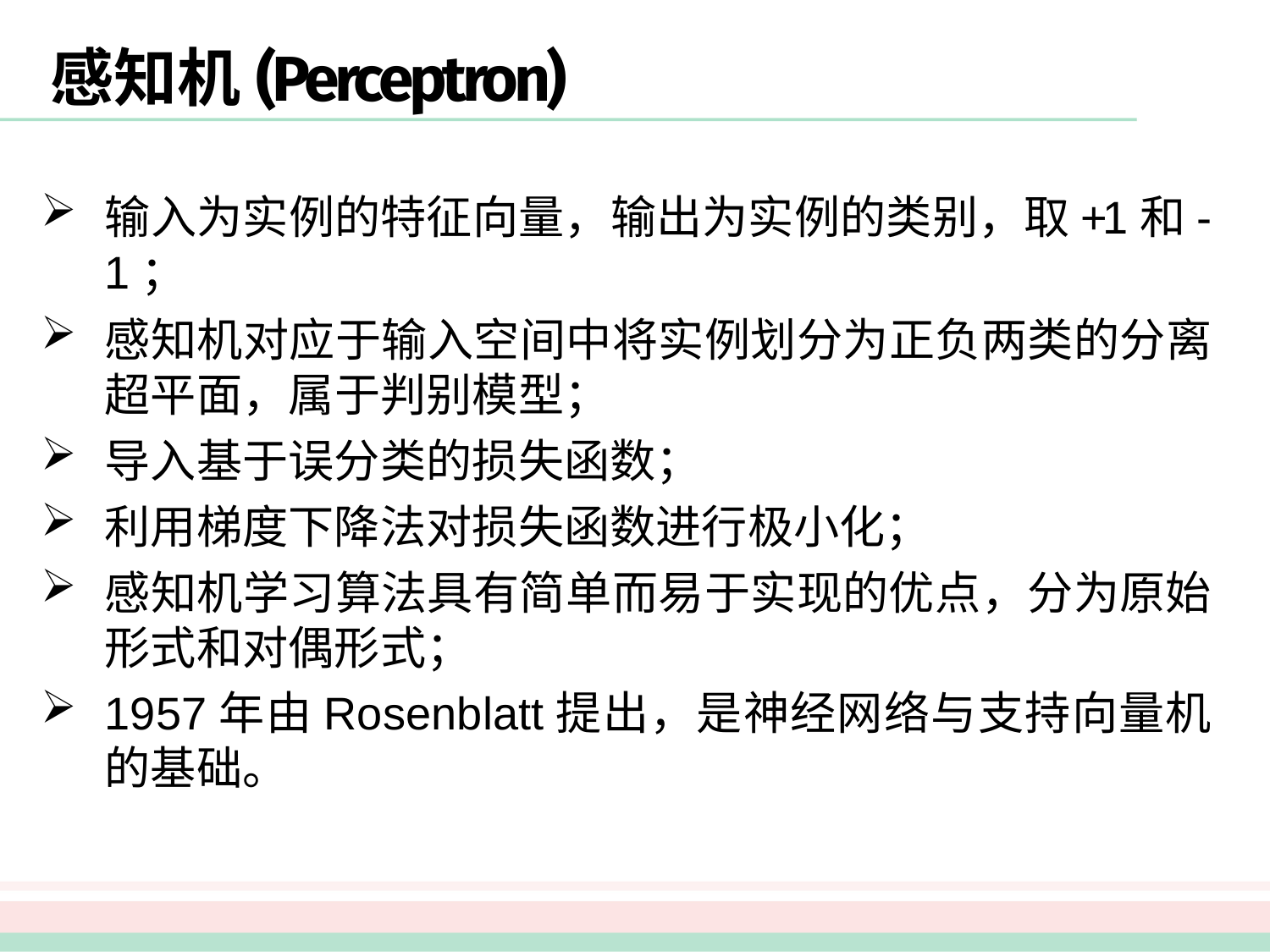

# 感知机(Perceptron)
输入为实例的特征向量，输出为实例的类别，取+1和-1；
感知机对应于输入空间中将实例划分为正负两类的分离超平面，属于判别模型；
导入基于误分类的损失函数；
利用梯度下降法对损失函数进行极小化；
感知机学习算法具有简单而易于实现的优点，分为原始形式和对偶形式；
1957年由Rosenblatt提出，是神经网络与支持向量机的基础。